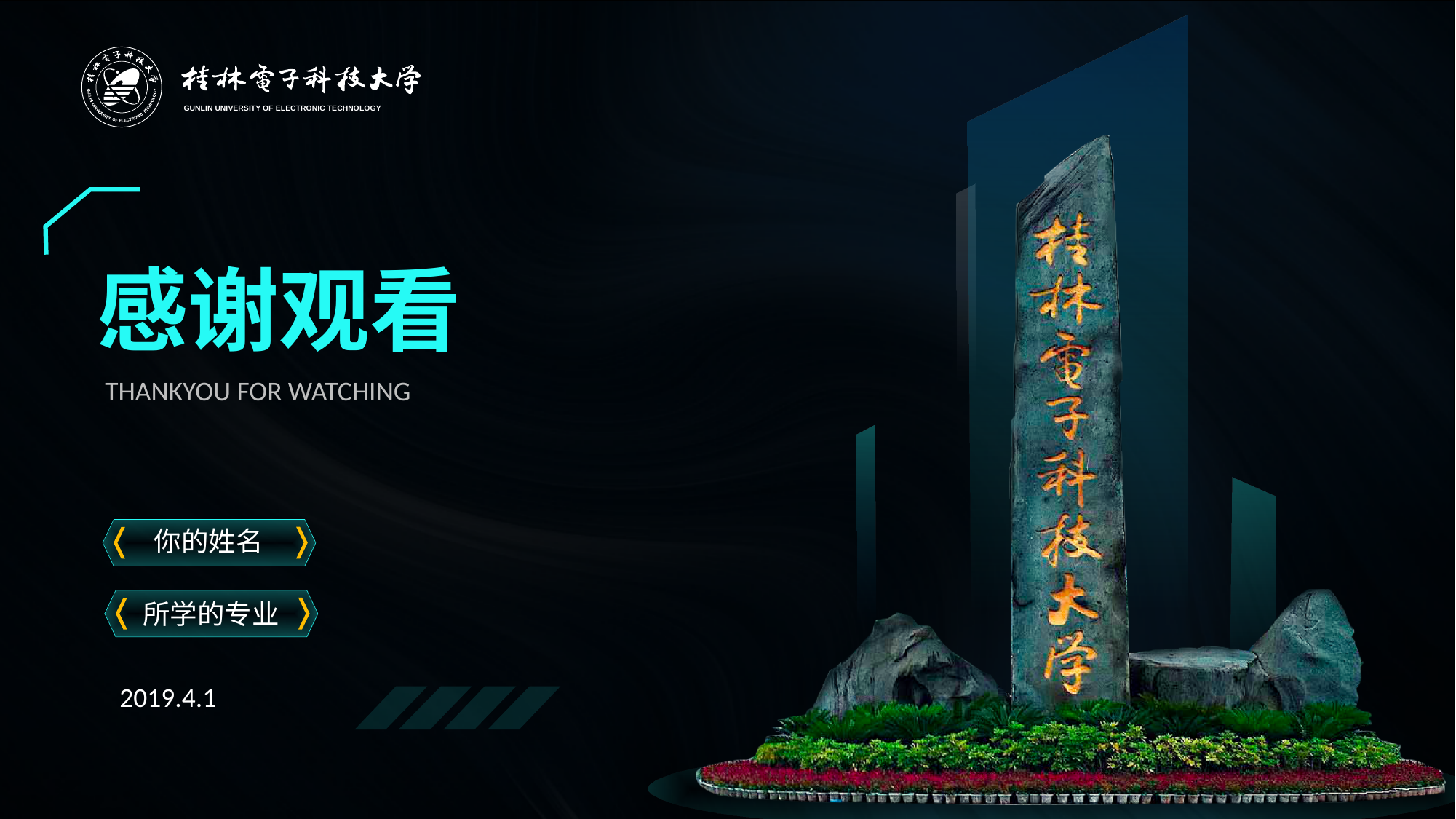

感谢观看
THANKYOU FOR WATCHING

你的姓名

所学的专业

2019.4.1